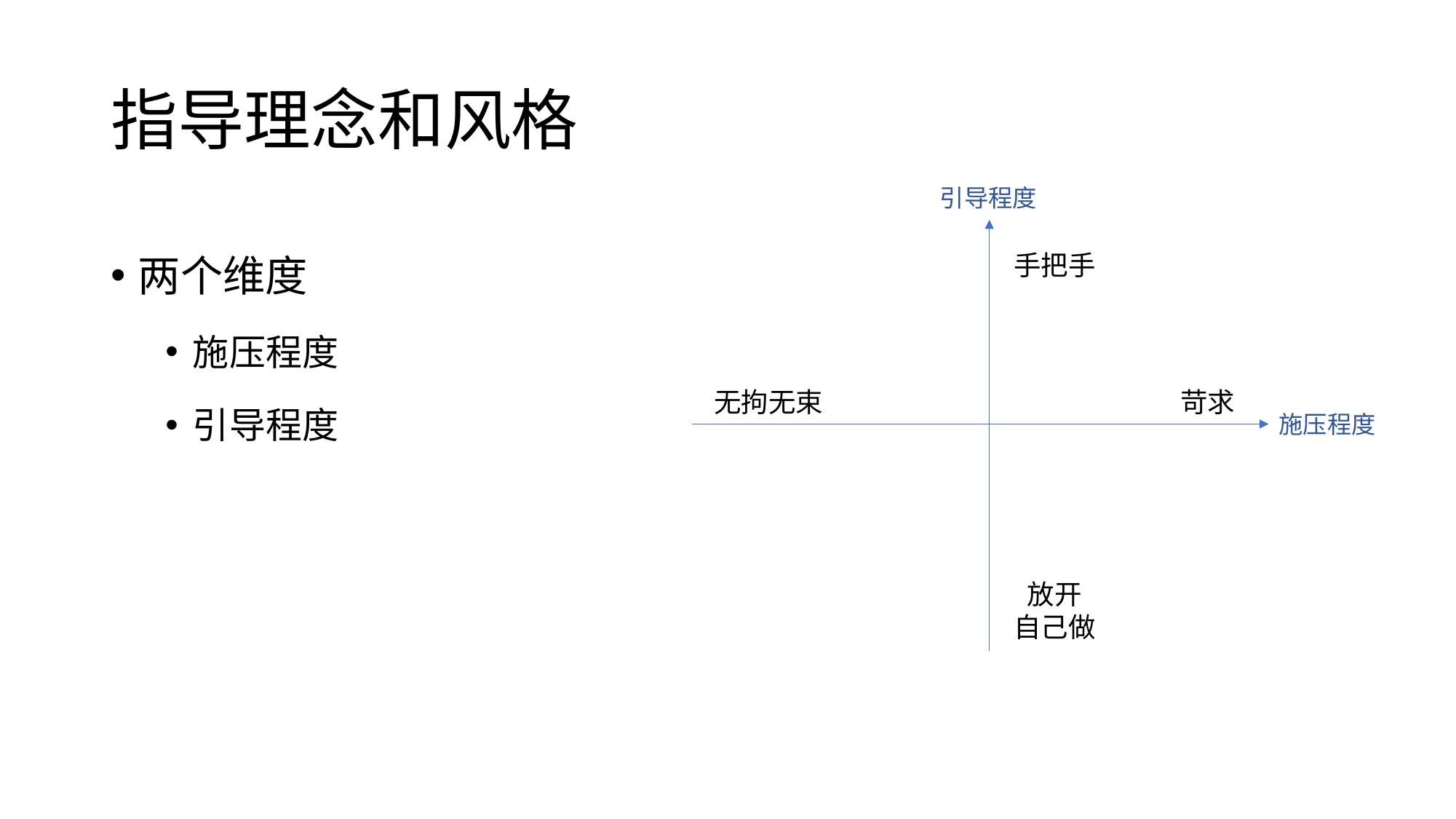

# 指导理念和风格
引导程度
两个维度
施压程度
引导程度

手把手
无拘无束
苛求
施压程度
放开
自己做